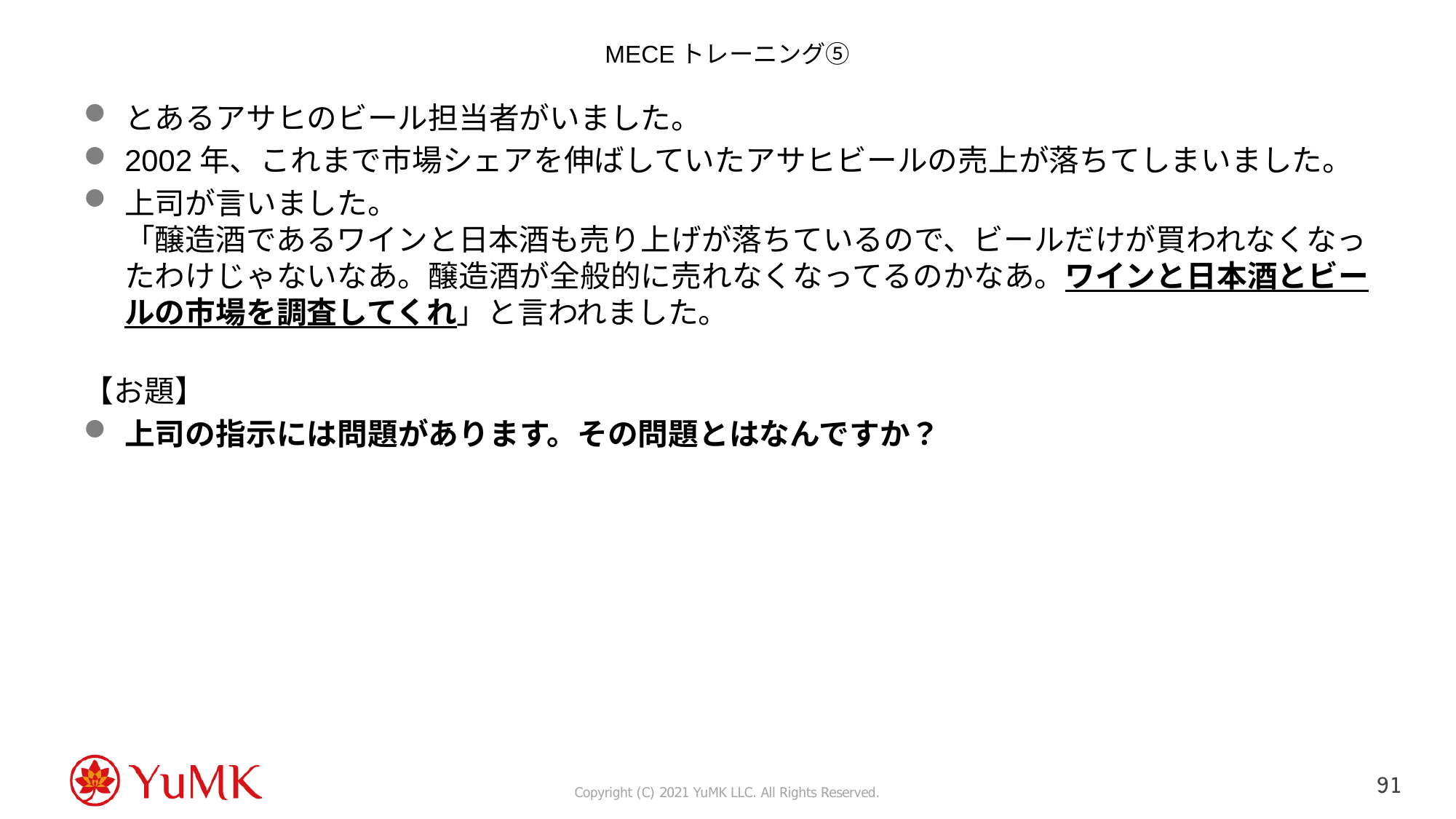

# MECEトレーニング⑤
とあるアサヒのビール担当者がいました。
2002年、これまで市場シェアを伸ばしていたアサヒビールの売上が落ちてしまいました。
上司が言いました。
「醸造酒であるワインと日本酒も売り上げが落ちているので、ビールだけが買われなくなったわけじゃないなあ。醸造酒が全般的に売れなくなってるのかなあ。ワインと日本酒とビールの市場を調査してくれ」と言われました。
【お題】
上司の指示には問題があります。その問題とはなんですか？

91